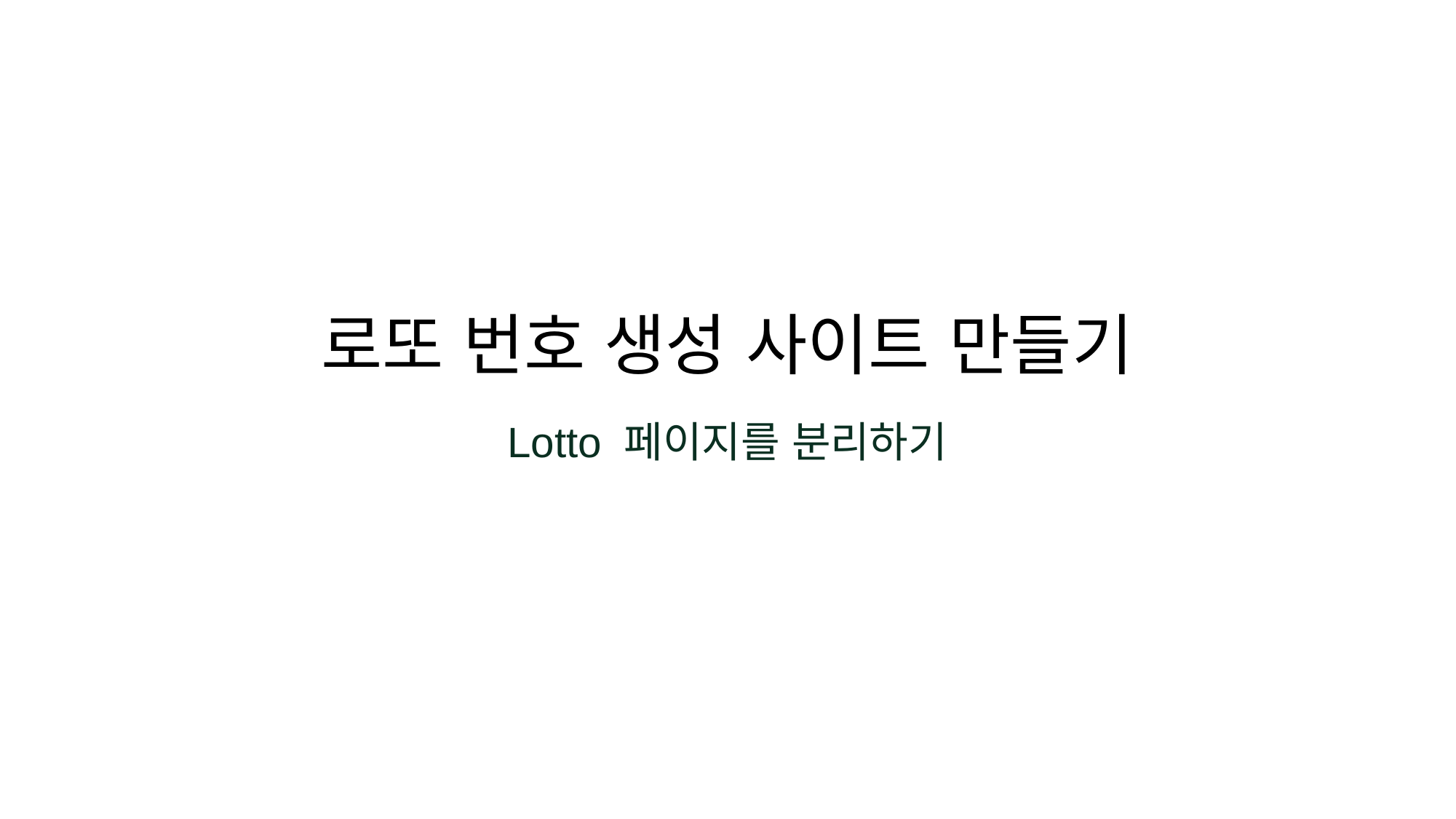

로또 번호 생성 사이트 만들기
Lotto 페이지를 분리하기